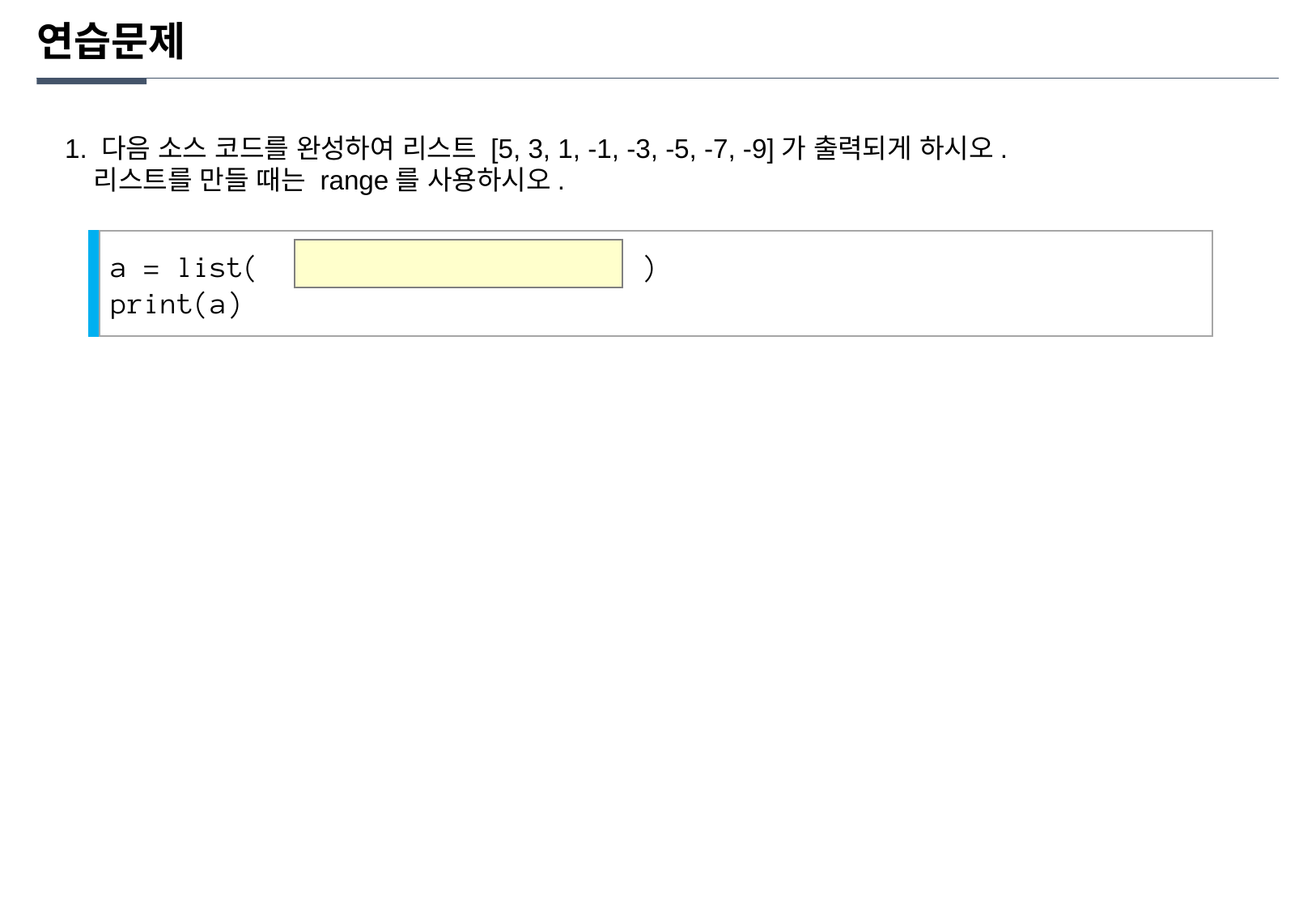

연습문제
1. 다음 소스 코드를 완성하여 리스트 [5, 3, 1, -1, -3, -5, -7, -9]가 출력되게 하시오.
   리스트를 만들 때는 range를 사용하시오.
a = list(   range(5, -10, -2)   )
print(a)